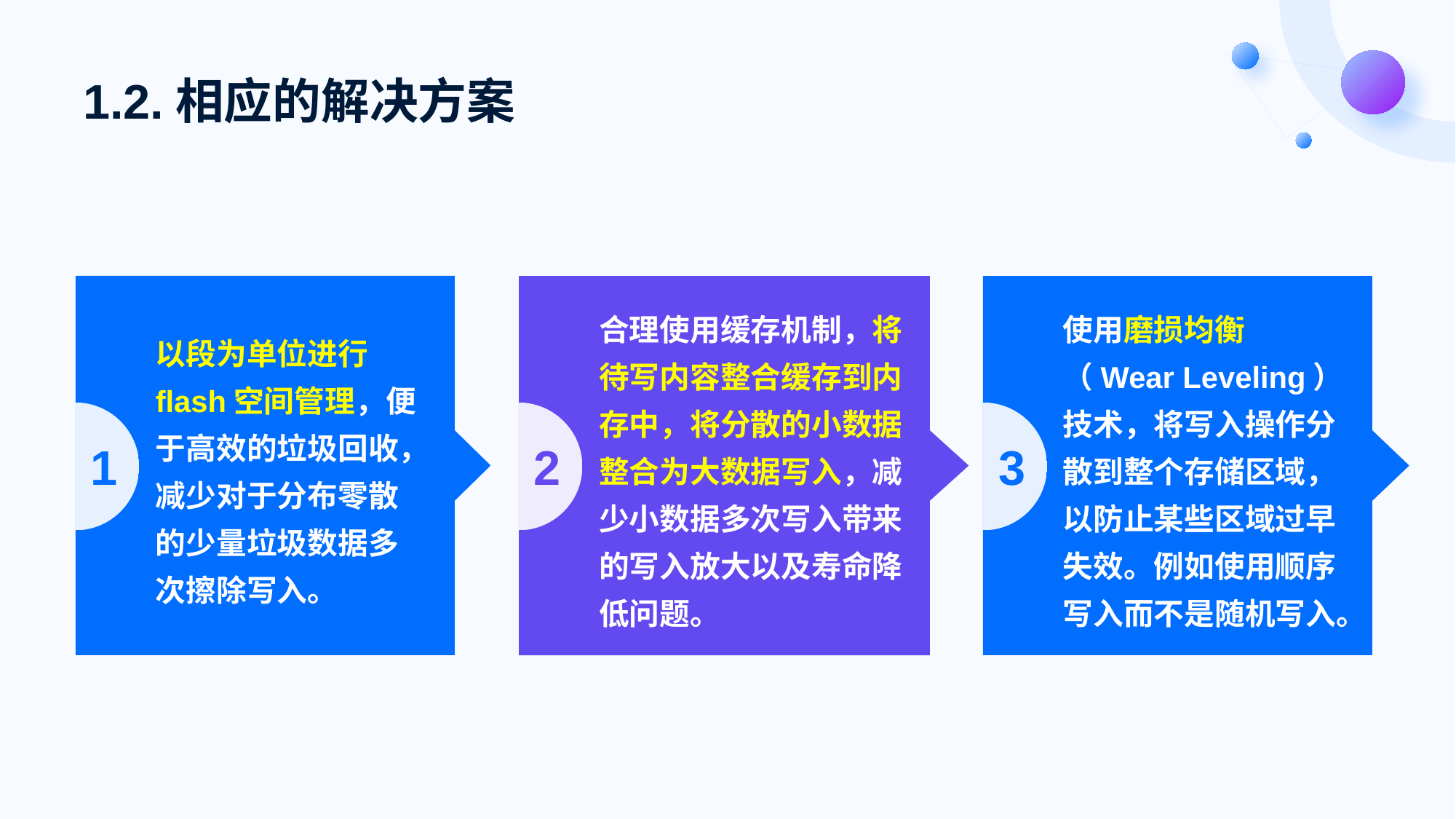

# 1.2.相应的解决方案
以段为单位进行flash空间管理，便于高效的垃圾回收，减少对于分布零散的少量垃圾数据多次擦除写入。
合理使用缓存机制，将待写内容整合缓存到内存中，将分散的小数据整合为大数据写入，减少小数据多次写入带来的写入放大以及寿命降低问题。
使用磨损均衡（Wear Leveling）技术，将写入操作分散到整个存储区域，以防止某些区域过早失效。例如使用顺序写入而不是随机写入。
1
2
3